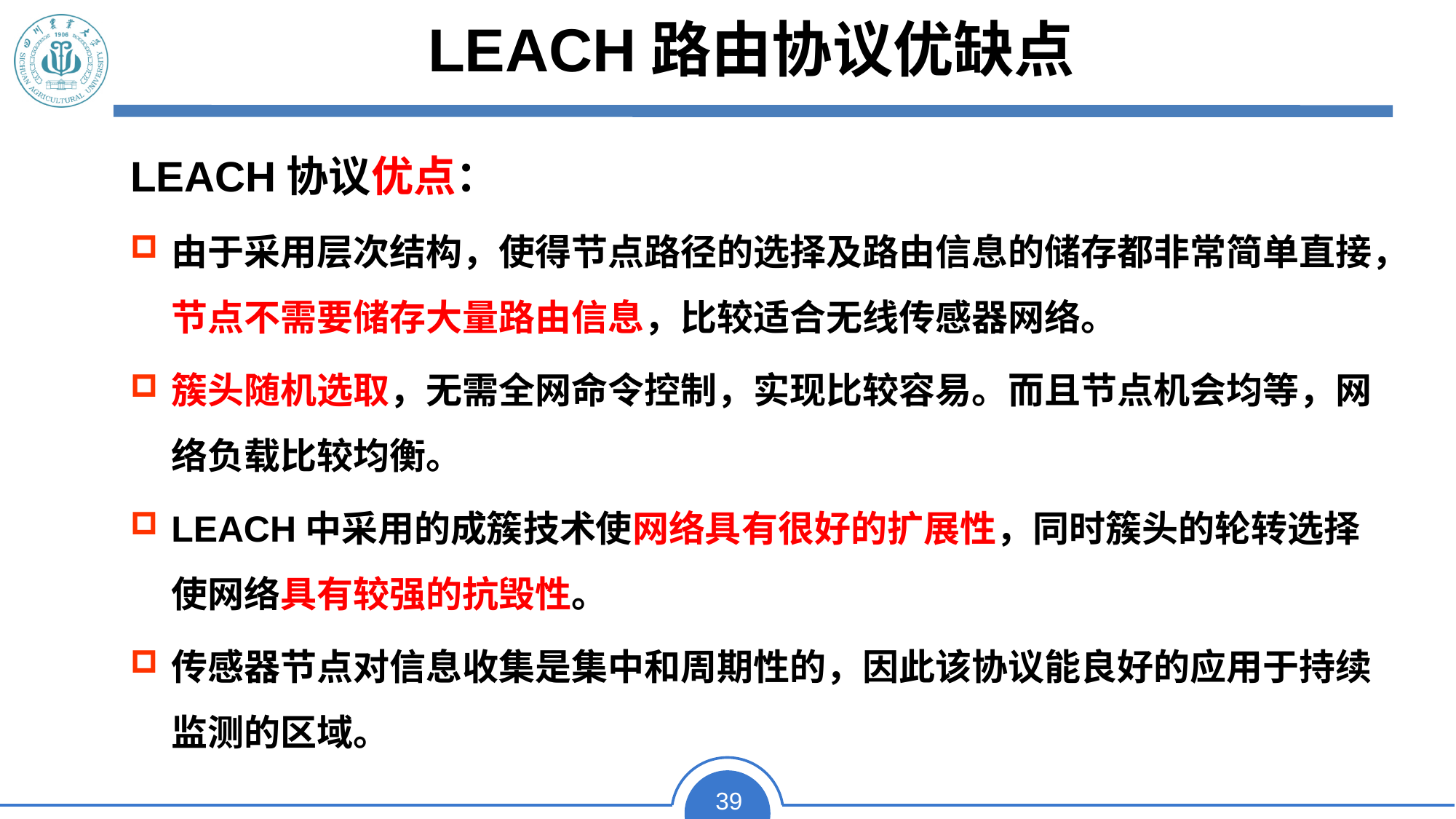

# LEACH路由协议优缺点
LEACH协议优点：
由于采用层次结构，使得节点路径的选择及路由信息的储存都非常简单直接，节点不需要储存大量路由信息，比较适合无线传感器网络。
簇头随机选取，无需全网命令控制，实现比较容易。而且节点机会均等，网络负载比较均衡。
LEACH中采用的成簇技术使网络具有很好的扩展性，同时簇头的轮转选择使网络具有较强的抗毁性。
传感器节点对信息收集是集中和周期性的，因此该协议能良好的应用于持续监测的区域。